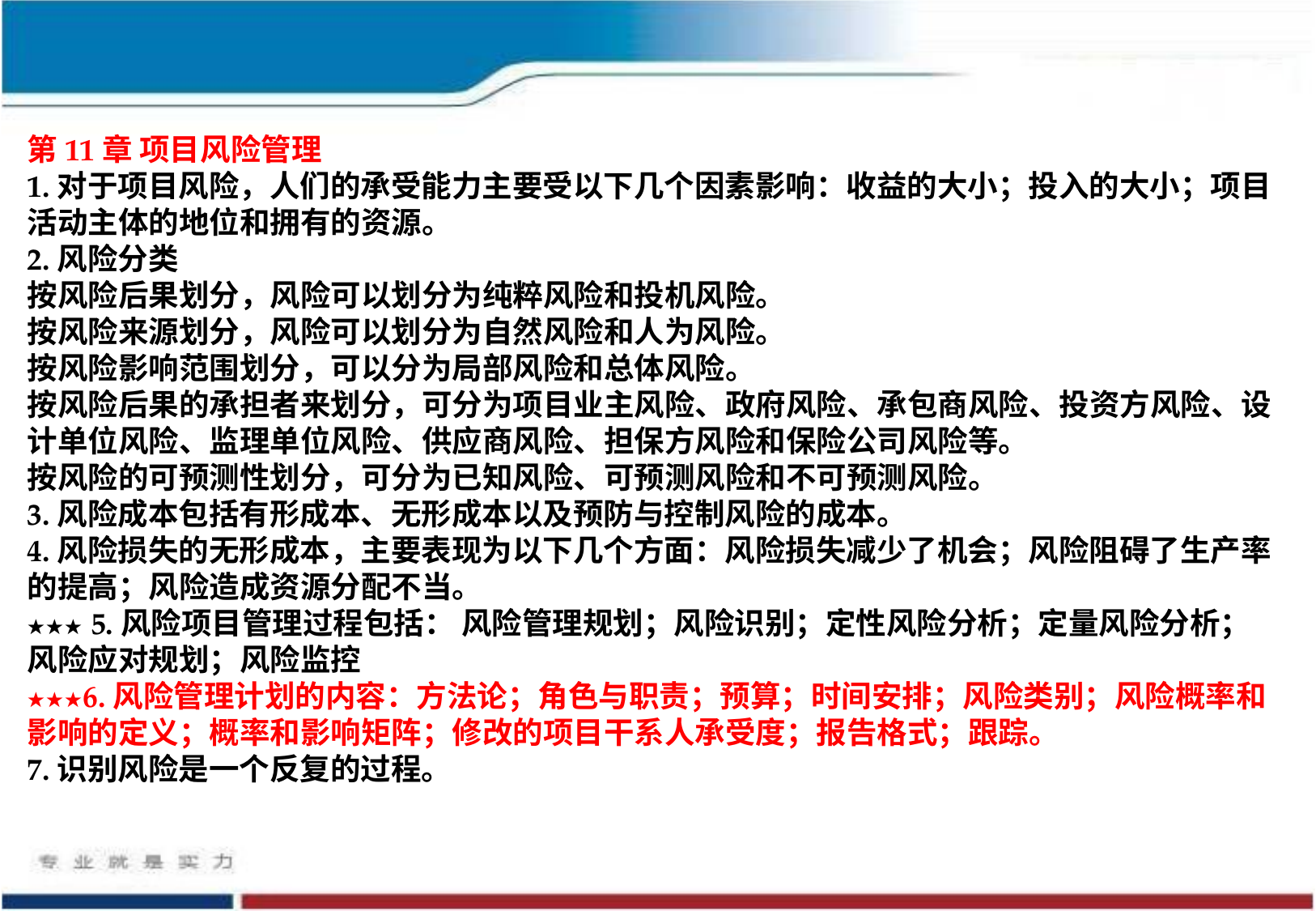

第11章 项目风险管理
1.对于项目风险，人们的承受能力主要受以下几个因素影响：收益的大小；投入的大小；项目活动主体的地位和拥有的资源。
2.风险分类
按风险后果划分，风险可以划分为纯粹风险和投机风险。
按风险来源划分，风险可以划分为自然风险和人为风险。
按风险影响范围划分，可以分为局部风险和总体风险。
按风险后果的承担者来划分，可分为项目业主风险、政府风险、承包商风险、投资方风险、设计单位风险、监理单位风险、供应商风险、担保方风险和保险公司风险等。
按风险的可预测性划分，可分为已知风险、可预测风险和不可预测风险。
3.风险成本包括有形成本、无形成本以及预防与控制风险的成本。
4.风险损失的无形成本，主要表现为以下几个方面：风险损失减少了机会；风险阻碍了生产率的提高；风险造成资源分配不当。
★★★ 5.风险项目管理过程包括： 风险管理规划；风险识别；定性风险分析；定量风险分析；风险应对规划；风险监控
★★★6.风险管理计划的内容：方法论；角色与职责；预算；时间安排；风险类别；风险概率和影响的定义；概率和影响矩阵；修改的项目干系人承受度；报告格式；跟踪。
7.识别风险是一个反复的过程。